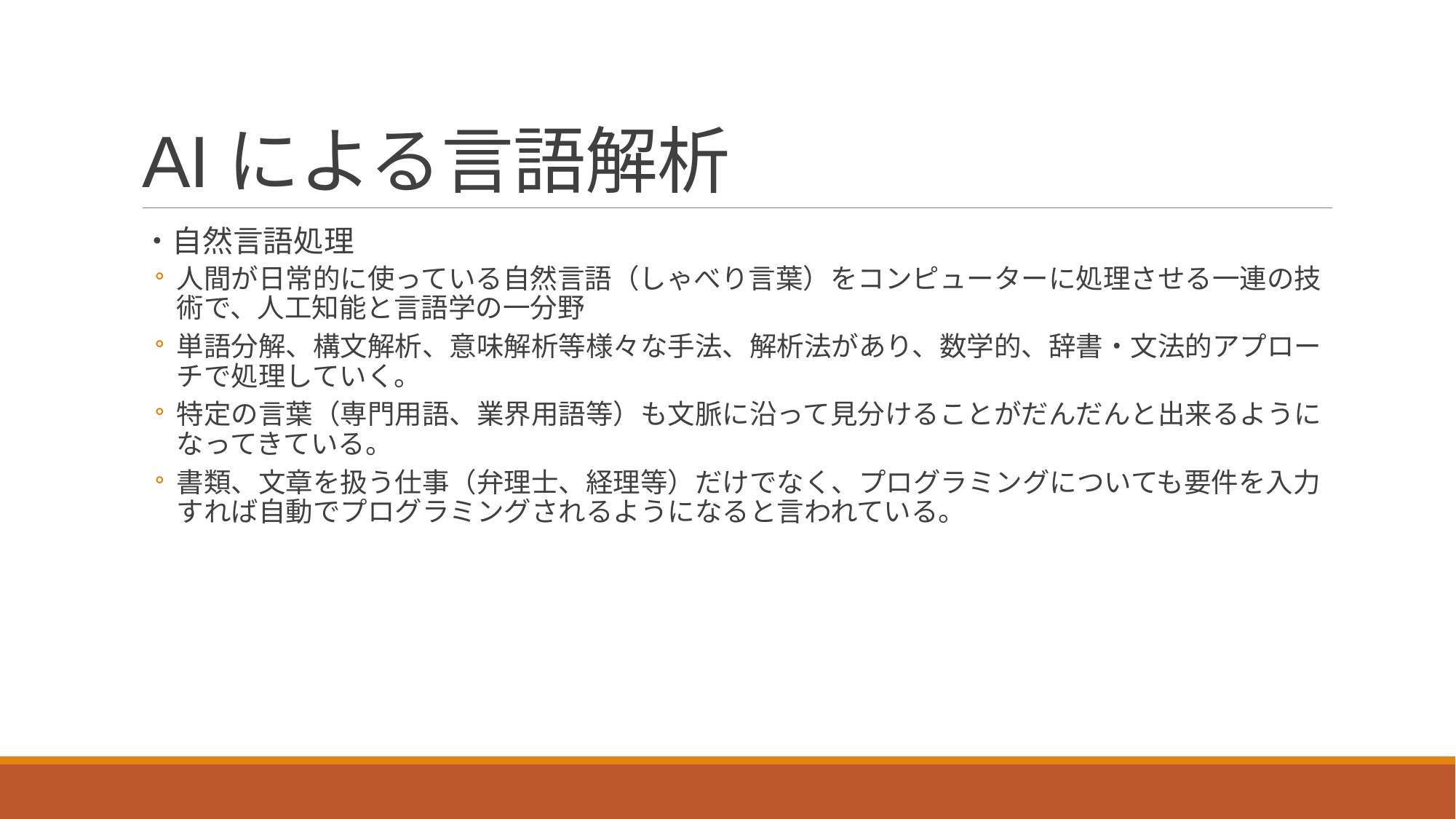

# AIによる言語解析
・自然言語処理
人間が日常的に使っている自然言語（しゃべり言葉）をコンピューターに処理させる一連の技術で、人工知能と言語学の一分野
単語分解、構文解析、意味解析等様々な手法、解析法があり、数学的、辞書・文法的アプローチで処理していく。
特定の言葉（専門用語、業界用語等）も文脈に沿って見分けることがだんだんと出来るようになってきている。
書類、文章を扱う仕事（弁理士、経理等）だけでなく、プログラミングについても要件を入力すれば自動でプログラミングされるようになると言われている。